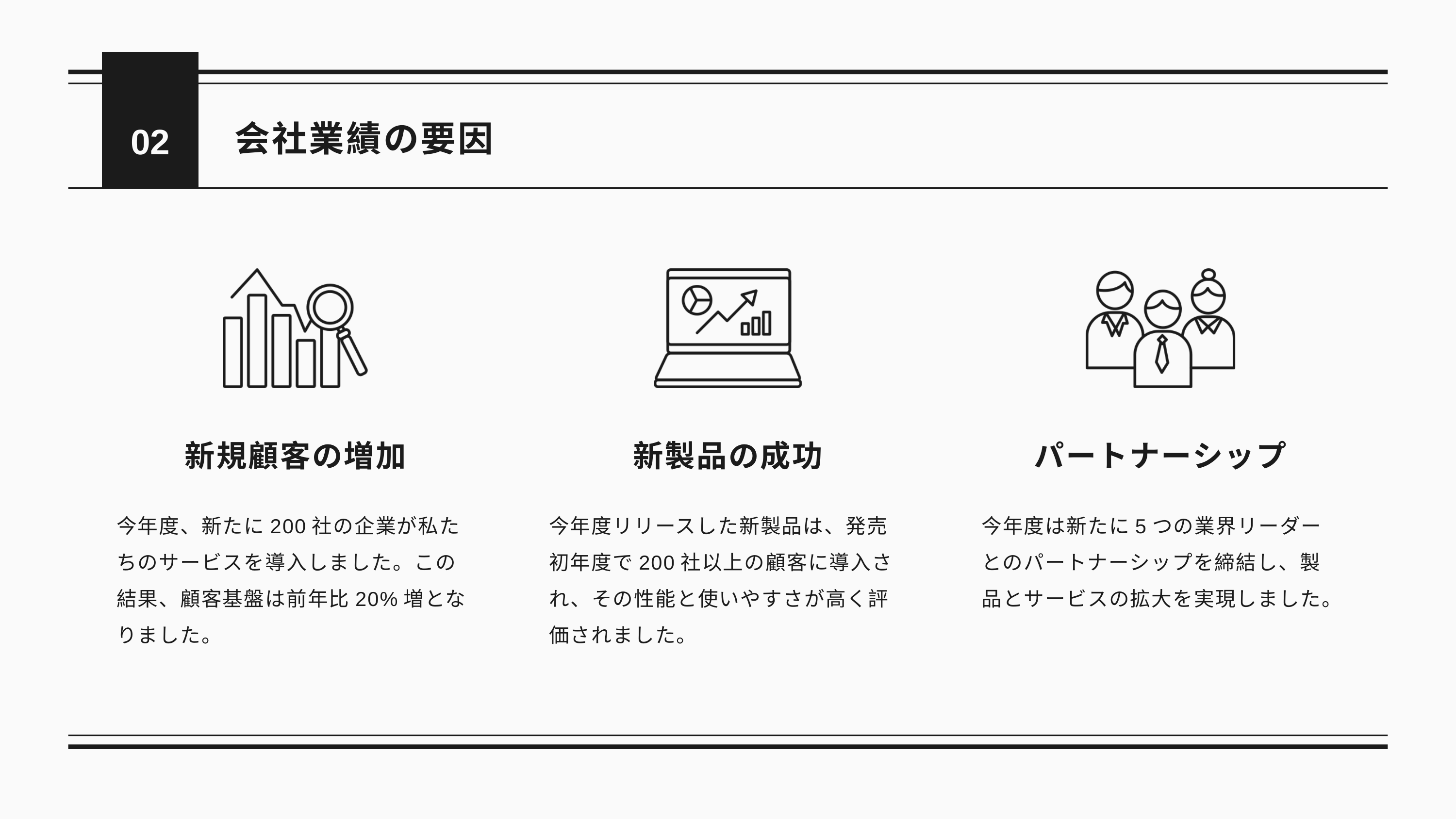

02
会社業績の要因

新規顧客の増加
新製品の成功
パートナーシップ
今年度、新たに200社の企業が私たちのサービスを導入しました。この結果、顧客基盤は前年比20%増となりました。
今年度リリースした新製品は、発売初年度で200社以上の顧客に導入され、その性能と使いやすさが高く評価されました。
今年度は新たに5つの業界リーダーとのパートナーシップを締結し、製品とサービスの拡大を実現しました。